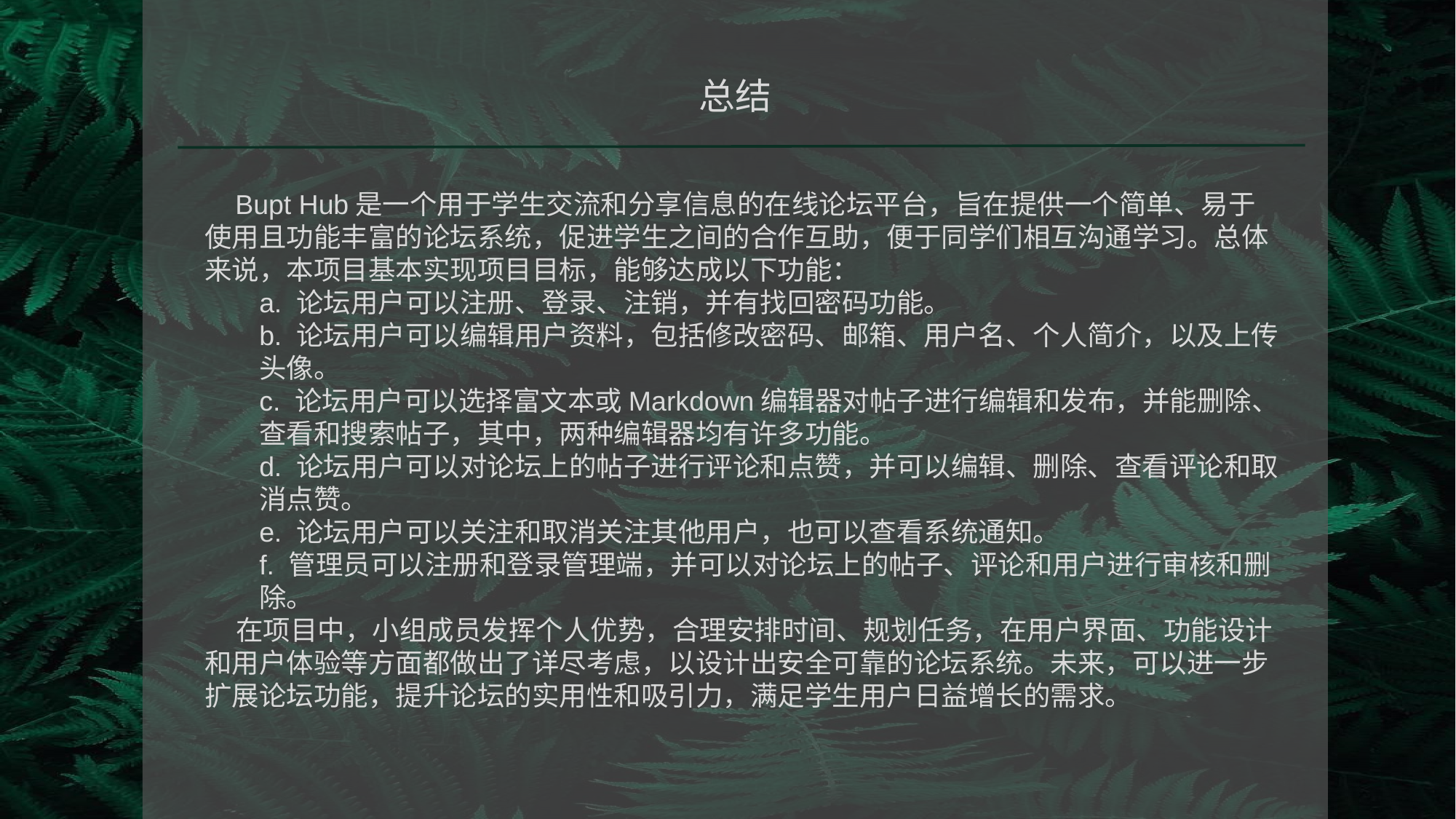

总结
    Bupt Hub是一个用于学生交流和分享信息的在线论坛平台，旨在提供一个简单、易于使用且功能丰富的论坛系统，促进学生之间的合作互助，便于同学们相互沟通学习。总体来说，本项目基本实现项目目标，能够达成以下功能：
a. 论坛用户可以注册、登录、注销，并有找回密码功能。
b. 论坛用户可以编辑用户资料，包括修改密码、邮箱、用户名、个人简介，以及上传头像。
c. 论坛用户可以选择富文本或Markdown编辑器对帖子进行编辑和发布，并能删除、查看和搜索帖子，其中，两种编辑器均有许多功能。
d. 论坛用户可以对论坛上的帖子进行评论和点赞，并可以编辑、删除、查看评论和取消点赞。
e. 论坛用户可以关注和取消关注其他用户，也可以查看系统通知。
f. 管理员可以注册和登录管理端，并可以对论坛上的帖子、评论和用户进行审核和删除。
    在项目中，小组成员发挥个人优势，合理安排时间、规划任务，在用户界面、功能设计和用户体验等方面都做出了详尽考虑，以设计出安全可靠的论坛系统。未来，可以进一步扩展论坛功能，提升论坛的实用性和吸引力，满足学生用户日益增长的需求。